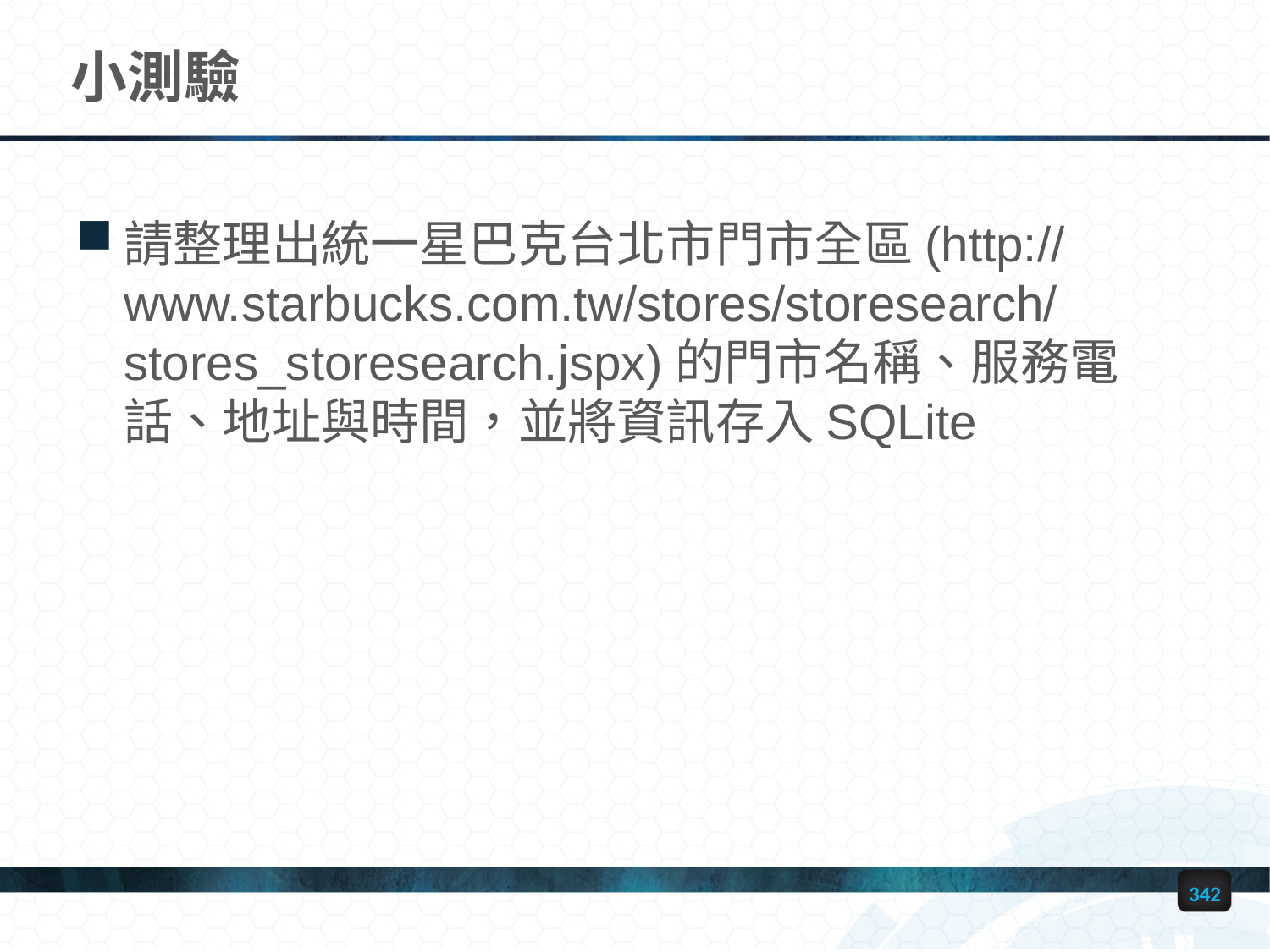

# 小測驗
請整理出統一星巴克台北市門市全區(http://www.starbucks.com.tw/stores/storesearch/stores_storesearch.jspx)的門市名稱、服務電話、地址與時間，並將資訊存入SQLite
342